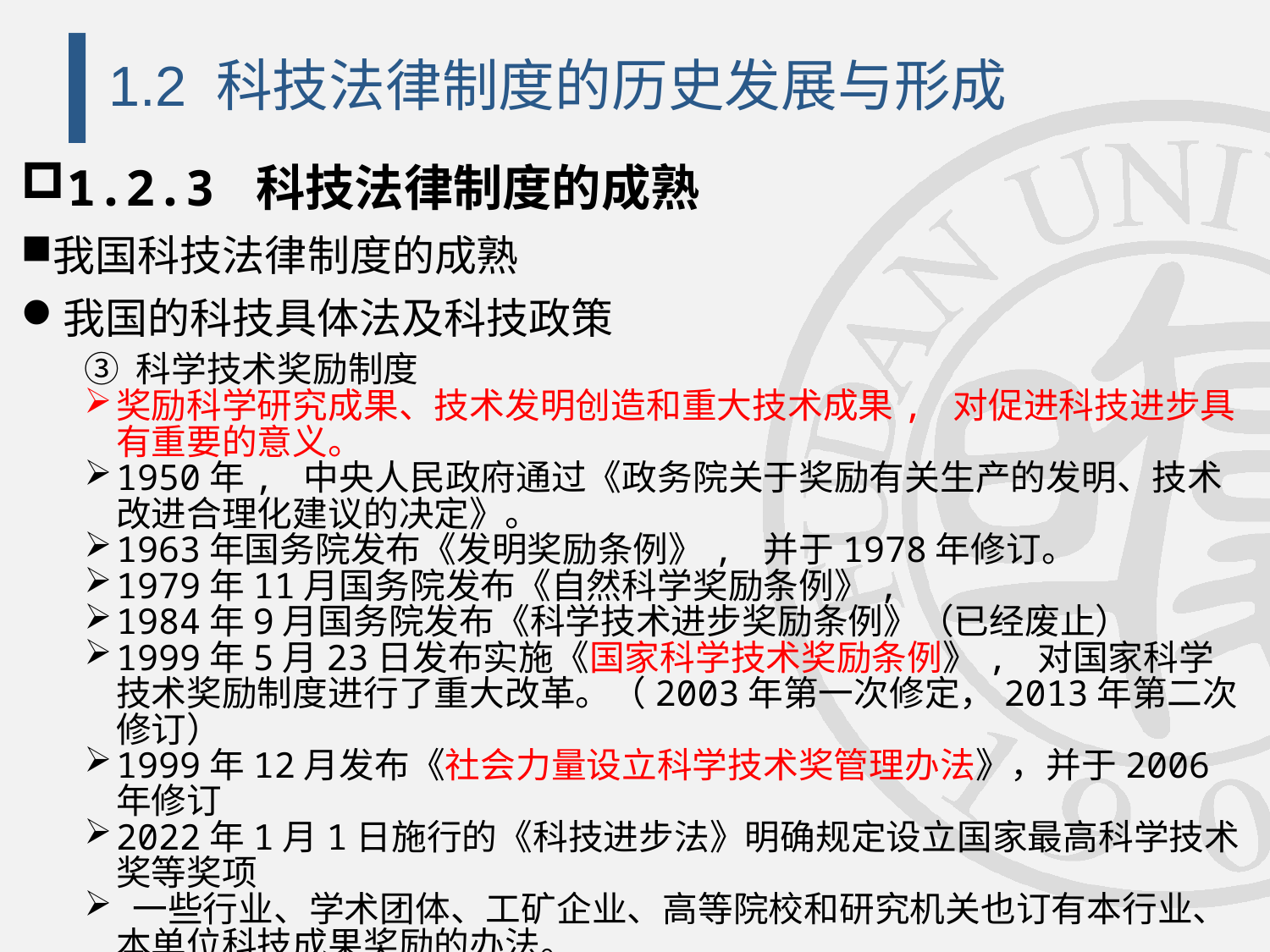

# 1.2 科技法律制度的历史发展与形成
1.2.3 科技法律制度的成熟
我国科技法律制度的成熟
我国的科技具体法及科技政策
③ 科学技术奖励制度
奖励科学研究成果、技术发明创造和重大技术成果, 对促进科技进步具有重要的意义。
1950年, 中央人民政府通过《政务院关于奖励有关生产的发明、技术改进合理化建议的决定》。
1963年国务院发布《发明奖励条例》, 并于1978年修订。
1979年11月国务院发布《自然科学奖励条例》,
1984年9月国务院发布《科学技术进步奖励条例》（已经废止）
1999年5月23日发布实施《国家科学技术奖励条例》, 对国家科学技术奖励制度进行了重大改革。（2003年第一次修定，2013年第二次修订）
1999年12月发布《社会力量设立科学技术奖管理办法》，并于2006年修订
2022年1月1日施行的《科技进步法》明确规定设立国家最高科学技术奖等奖项
 一些行业、学术团体、工矿企业、高等院校和研究机关也订有本行业、本单位科技成果奖励的办法。
在科技奖励制度上, 我国已日趋完善。